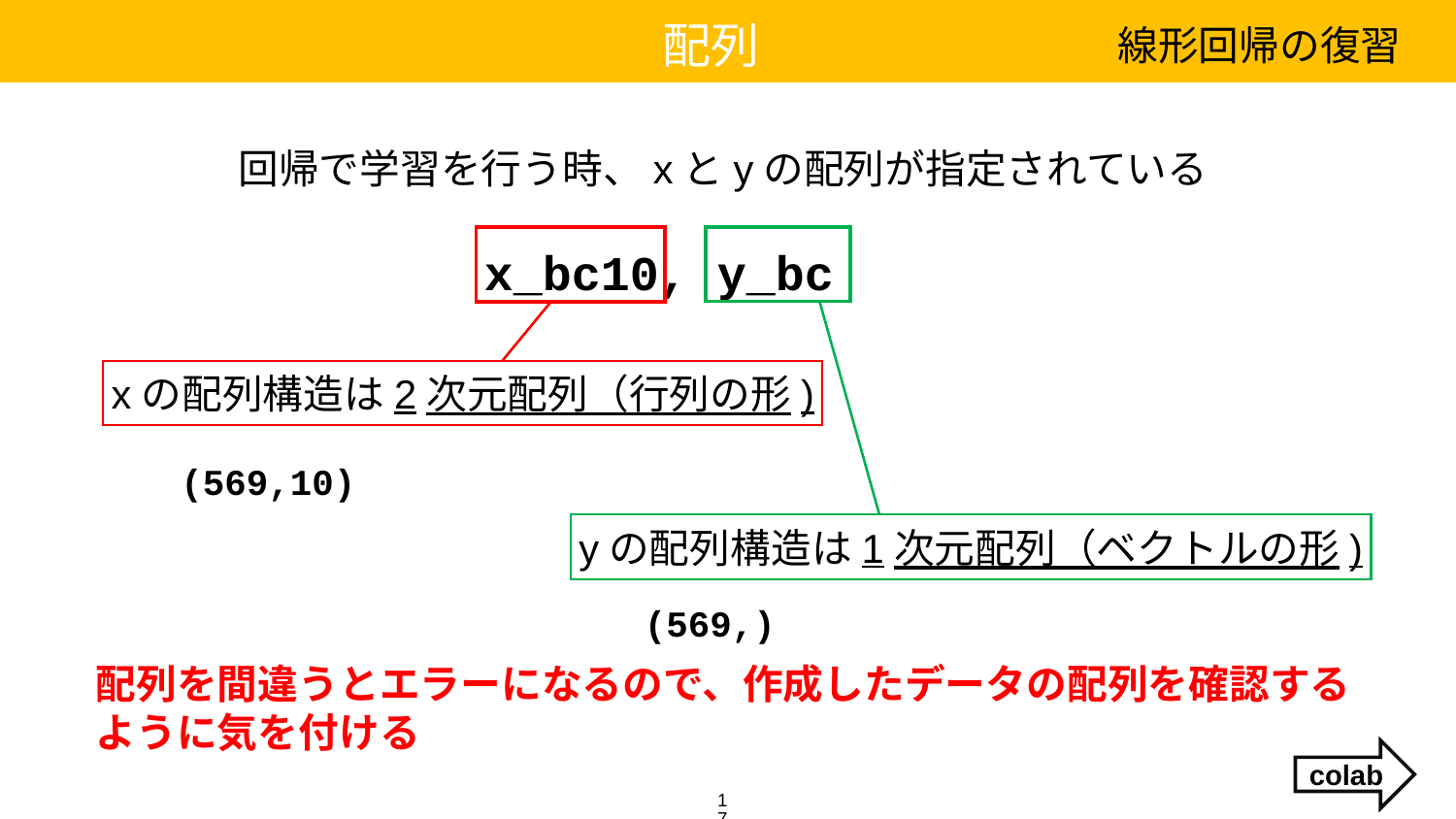

配列
線形回帰の復習
回帰で学習を行う時、xとyの配列が指定されている
x_bc10, y_bc

xの配列構造は2次元配列（行列の形)
(569,10)
yの配列構造は1次元配列（ベクトルの形)
(569,)
配列を間違うとエラーになるので、作成したデータの配列を確認するように気を付ける
colab
17